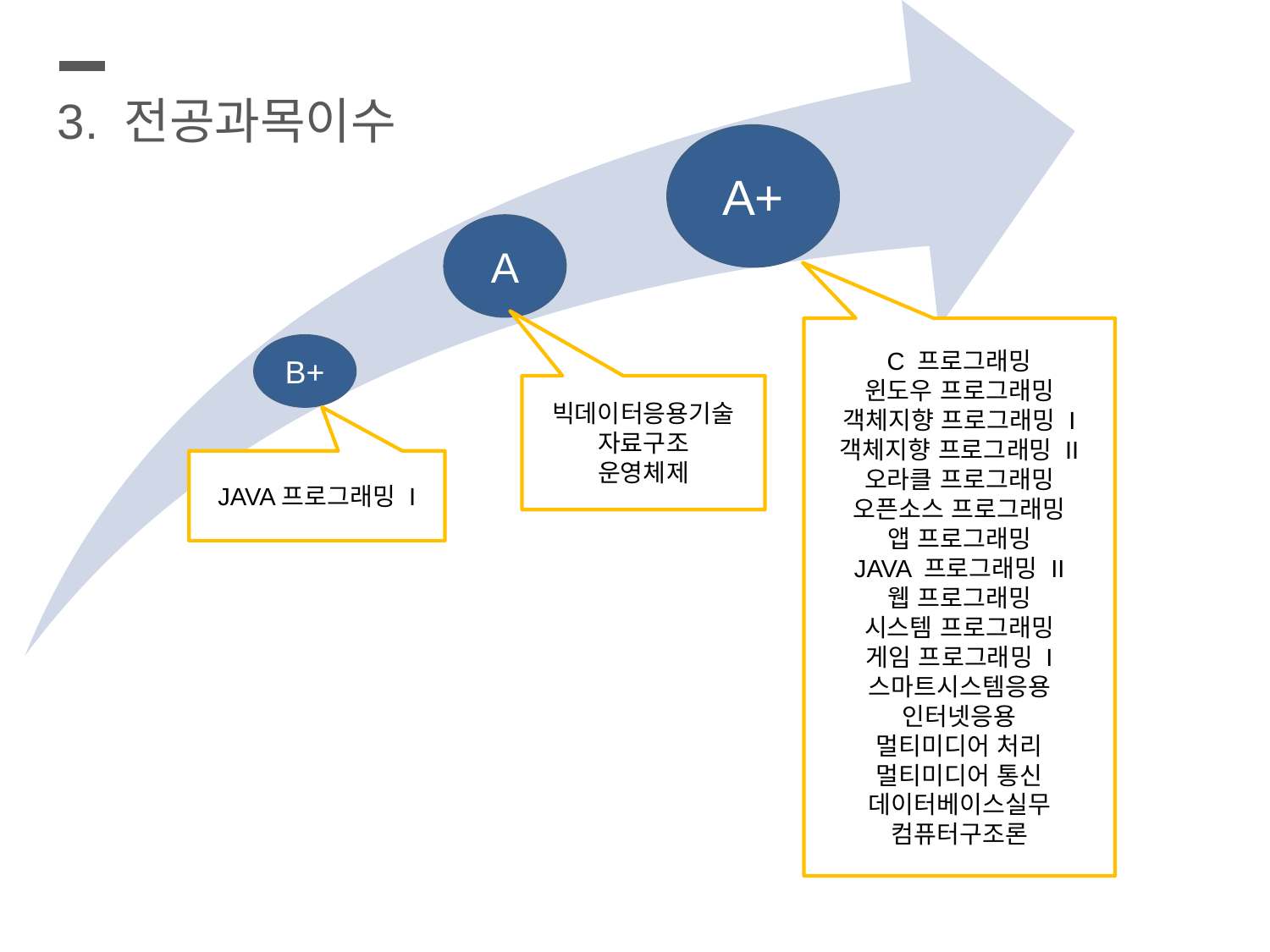

A+
A
B+
3. 전공과목이수
C 프로그래밍
윈도우 프로그래밍
객체지향 프로그래밍 I
객체지향 프로그래밍 II
오라클 프로그래밍
오픈소스 프로그래밍
앱 프로그래밍
JAVA 프로그래밍 II
웹 프로그래밍
시스템 프로그래밍
게임 프로그래밍 I
스마트시스템응용
인터넷응용
멀티미디어 처리
멀티미디어 통신
데이터베이스실무
컴퓨터구조론
빅데이터응용기술
자료구조
운영체제
JAVA프로그래밍 I